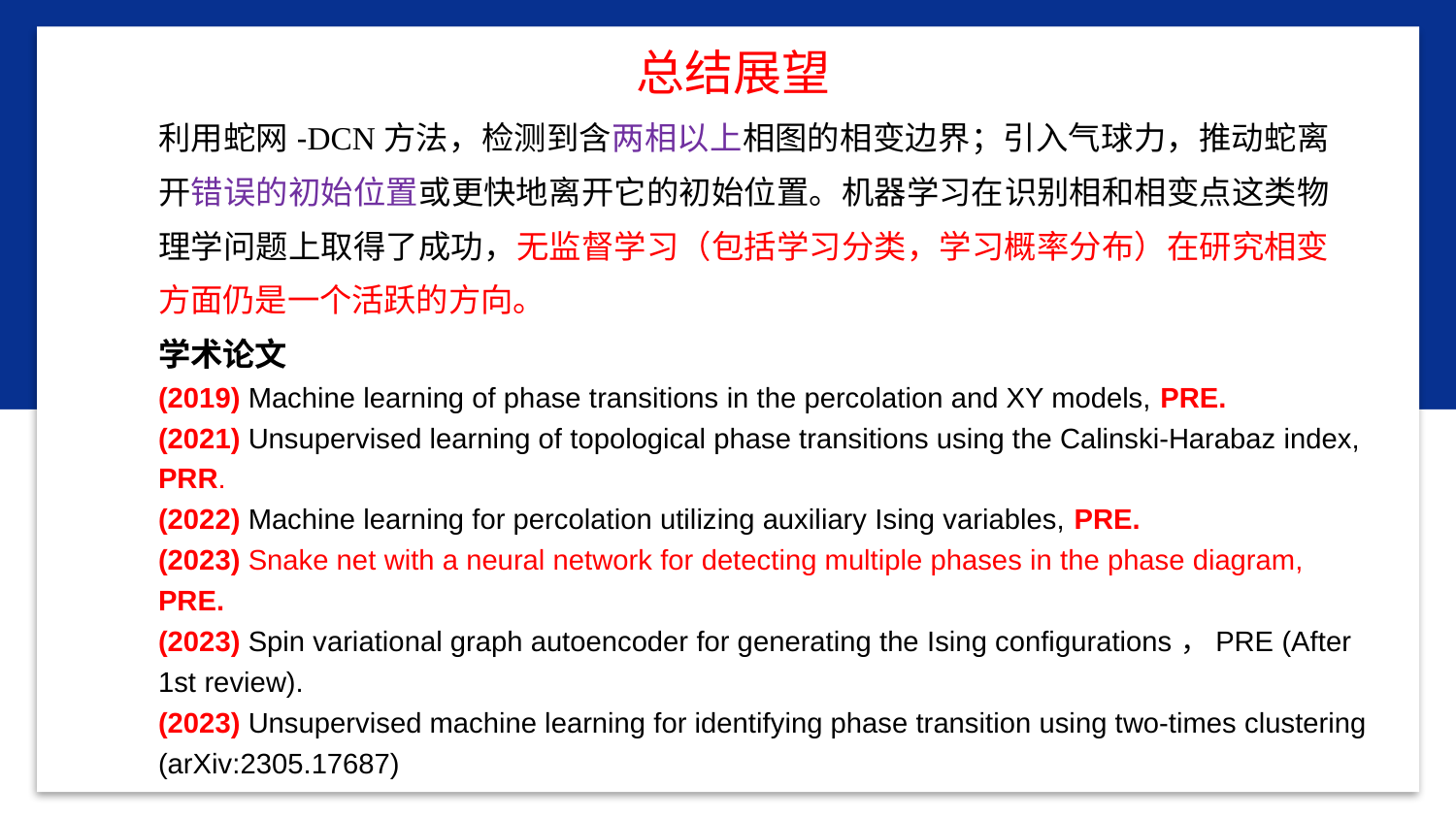

总结展望
利用蛇网-DCN方法，检测到含两相以上相图的相变边界；引入气球力，推动蛇离开错误的初始位置或更快地离开它的初始位置。机器学习在识别相和相变点这类物理学问题上取得了成功，无监督学习（包括学习分类，学习概率分布）在研究相变方面仍是一个活跃的方向。

学术论文
(2019) Machine learning of phase transitions in the percolation and XY models, PRE.
(2021) Unsupervised learning of topological phase transitions using the Calinski-Harabaz index, PRR.
(2022) Machine learning for percolation utilizing auxiliary Ising variables, PRE.
(2023) Snake net with a neural network for detecting multiple phases in the phase diagram, PRE.
(2023) Spin variational graph autoencoder for generating the Ising configurations，PRE (After 1st review).
(2023) Unsupervised machine learning for identifying phase transition using two-times clustering (arXiv:2305.17687)